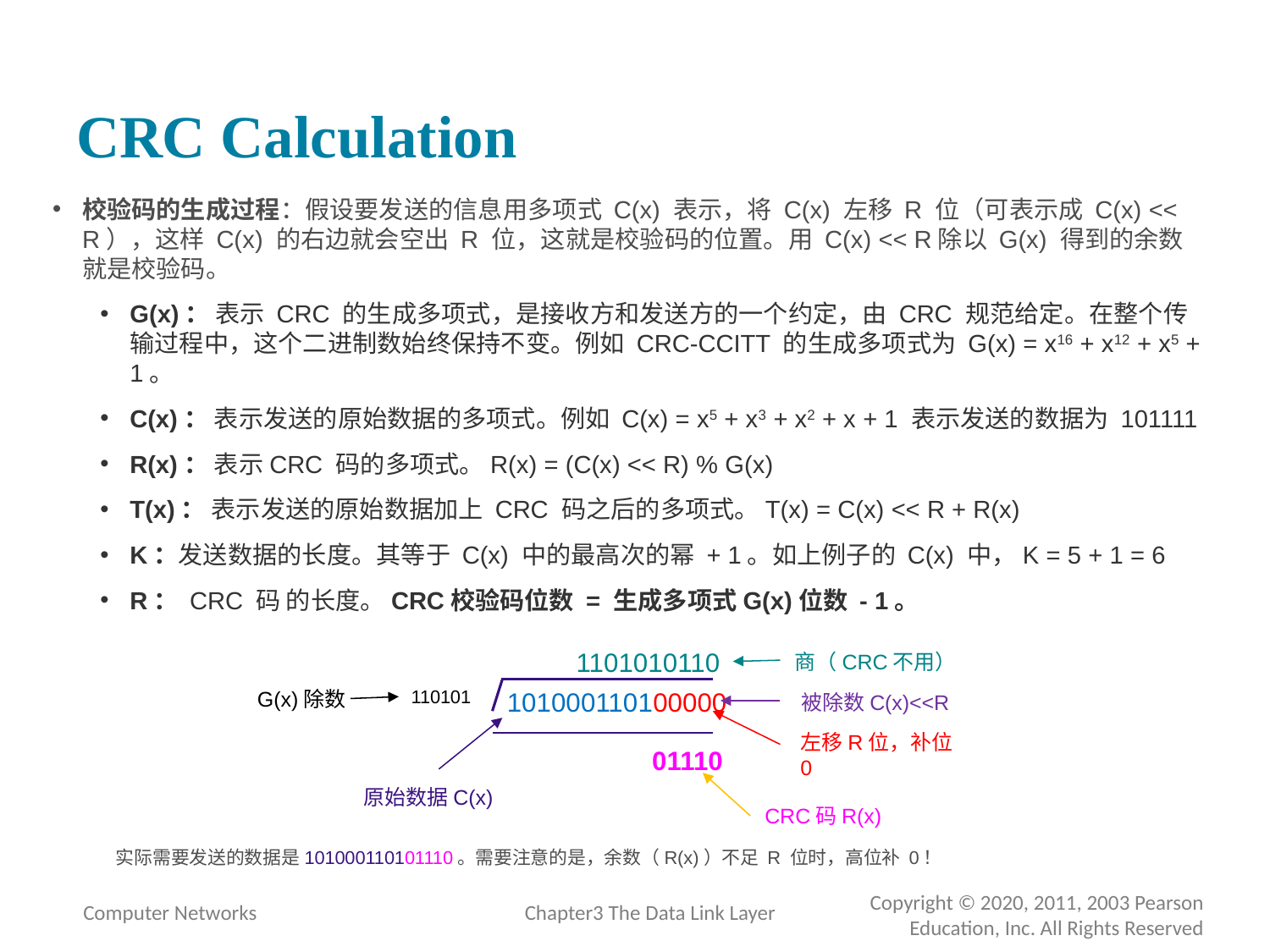

# CRC Calculation

校验码的生成过程：假设要发送的信息用多项式 C(x) 表示，将 C(x) 左移 R 位（可表示成 C(x) << R），这样 C(x) 的右边就会空出 R 位，这就是校验码的位置。用 C(x) << R除以 G(x) 得到的余数就是校验码。
G(x)： 表示 CRC 的生成多项式，是接收方和发送方的一个约定，由 CRC 规范给定。在整个传输过程中，这个二进制数始终保持不变。例如 CRC-CCITT 的生成多项式为 G(x) = x16 + x12 + x5 + 1。
C(x)： 表示发送的原始数据的多项式。例如 C(x) = x5 + x3 + x2 + x + 1 表示发送的数据为 101111
R(x)： 表示CRC 码的多项式。R(x) = (C(x) << R) % G(x)
T(x)： 表示发送的原始数据加上 CRC 码之后的多项式。T(x) = C(x) << R + R(x)
K：发送数据的长度。其等于 C(x) 中的最高次的幂 + 1。如上例子的 C(x) 中，K = 5 + 1 = 6
R： CRC 码 的长度。CRC校验码位数 = 生成多项式G(x)位数 - 1。
1101010110
商（CRC不用）
G(x)除数
110101
101000110100000
被除数C(x)<<R
左移R位，补位0
01110
原始数据C(x)
CRC码R(x)
实际需要发送的数据是101000110101110。需要注意的是，余数（R(x)）不足 R 位时，高位补 0！